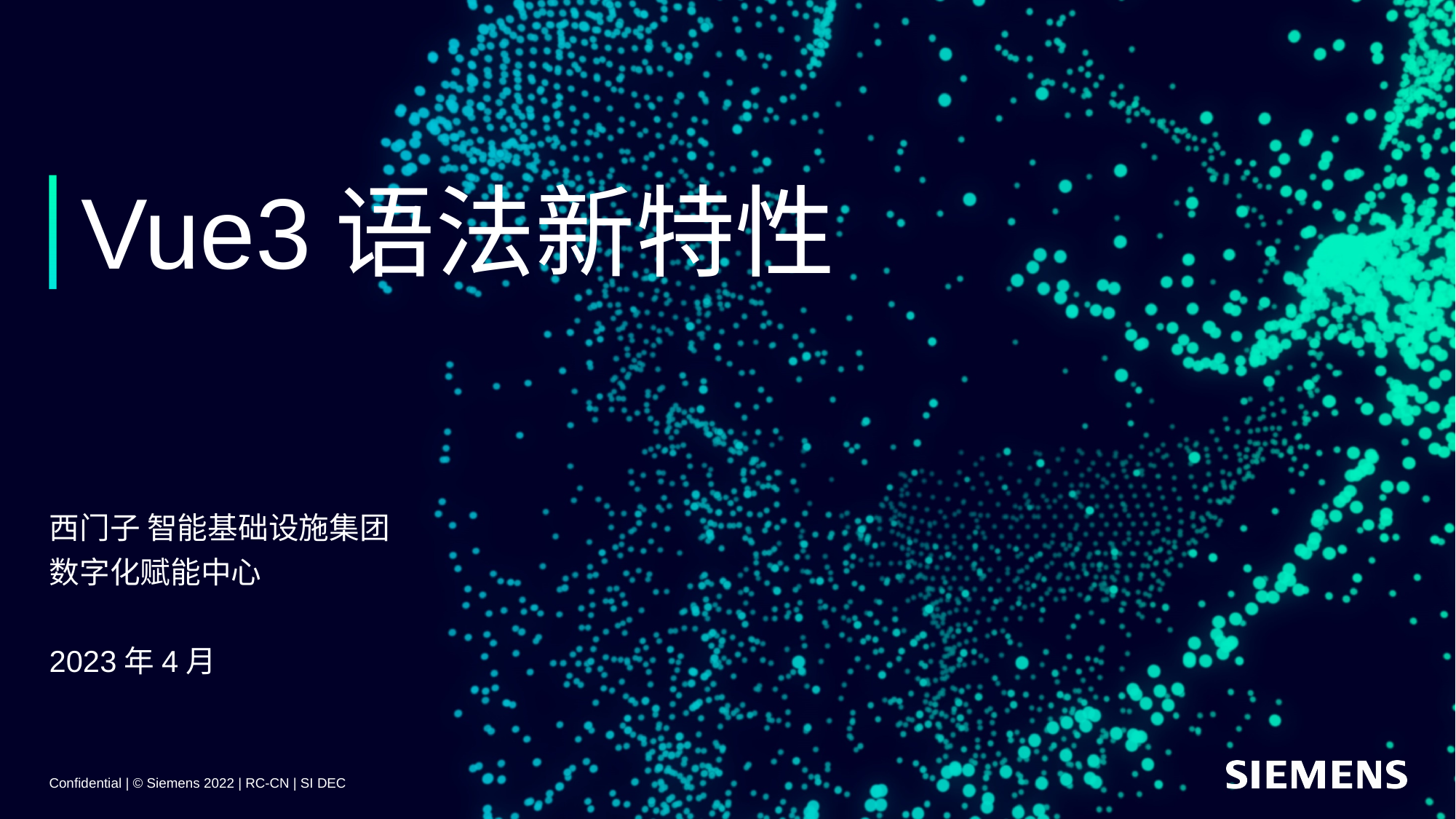

# Vue3语法新特性
西门子 智能基础设施集团
数字化赋能中心

2023年4月
Confidential | © Siemens 2022 | RC-CN | SI DEC